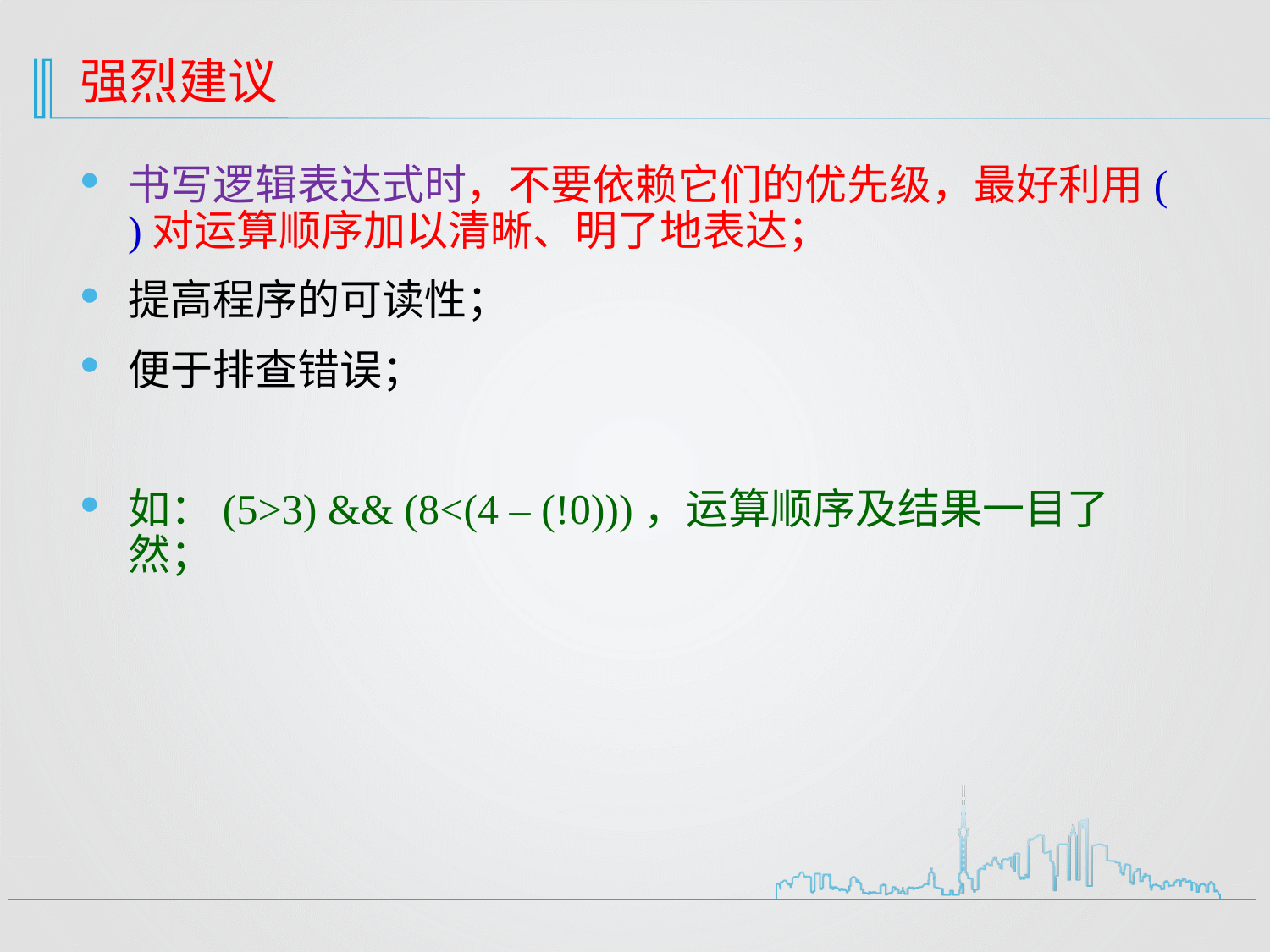

# 强烈建议
书写逻辑表达式时，不要依赖它们的优先级，最好利用( )对运算顺序加以清晰、明了地表达；
提高程序的可读性；
便于排查错误；

如：(5>3) && (8<(4 – (!0)))，运算顺序及结果一目了然；